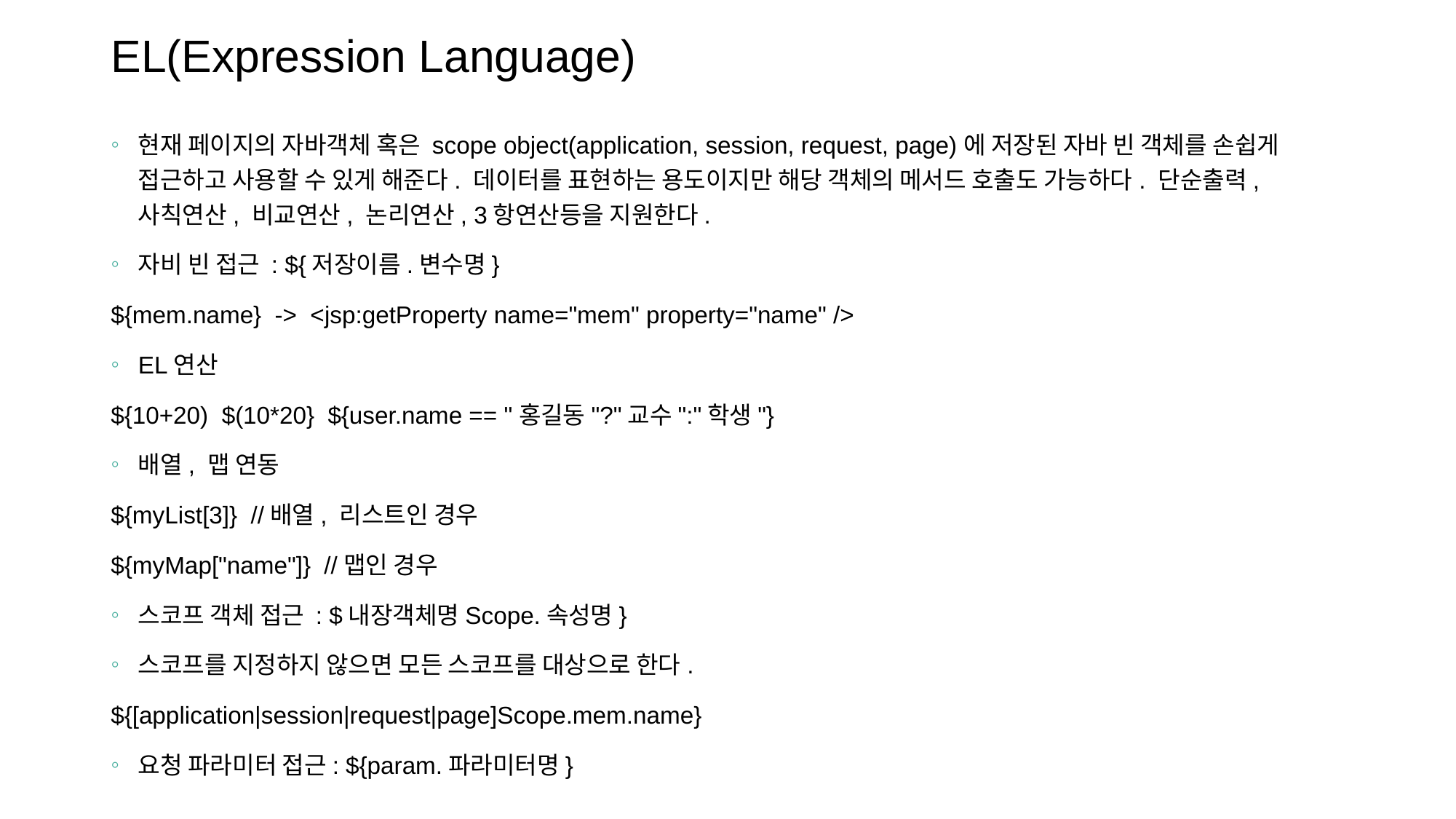

# EL(Expression Language)
현재 페이지의 자바객체 혹은 scope object(application, session, request, page)에 저장된 자바 빈 객체를 손쉽게 접근하고 사용할 수 있게 해준다. 데이터를 표현하는 용도이지만 해당 객체의 메서드 호출도 가능하다. 단순출력, 사칙연산, 비교연산, 논리연산, 3항연산등을 지원한다.
자비 빈 접근 : ${저장이름.변수명}
${mem.name}  ->  <jsp:getProperty name="mem" property="name" />
EL연산
${10+20)  $(10*20}  ${user.name == "홍길동"?"교수":"학생"}
배열, 맵 연동
${myList[3]}  //배열, 리스트인 경우
${myMap["name"]}  //맵인 경우
스코프 객체 접근 : $내장객체명Scope.속성명}
스코프를 지정하지 않으면 모든 스코프를 대상으로 한다.
${[application|session|request|page]Scope.mem.name}
요청 파라미터 접근: ${param.파라미터명}